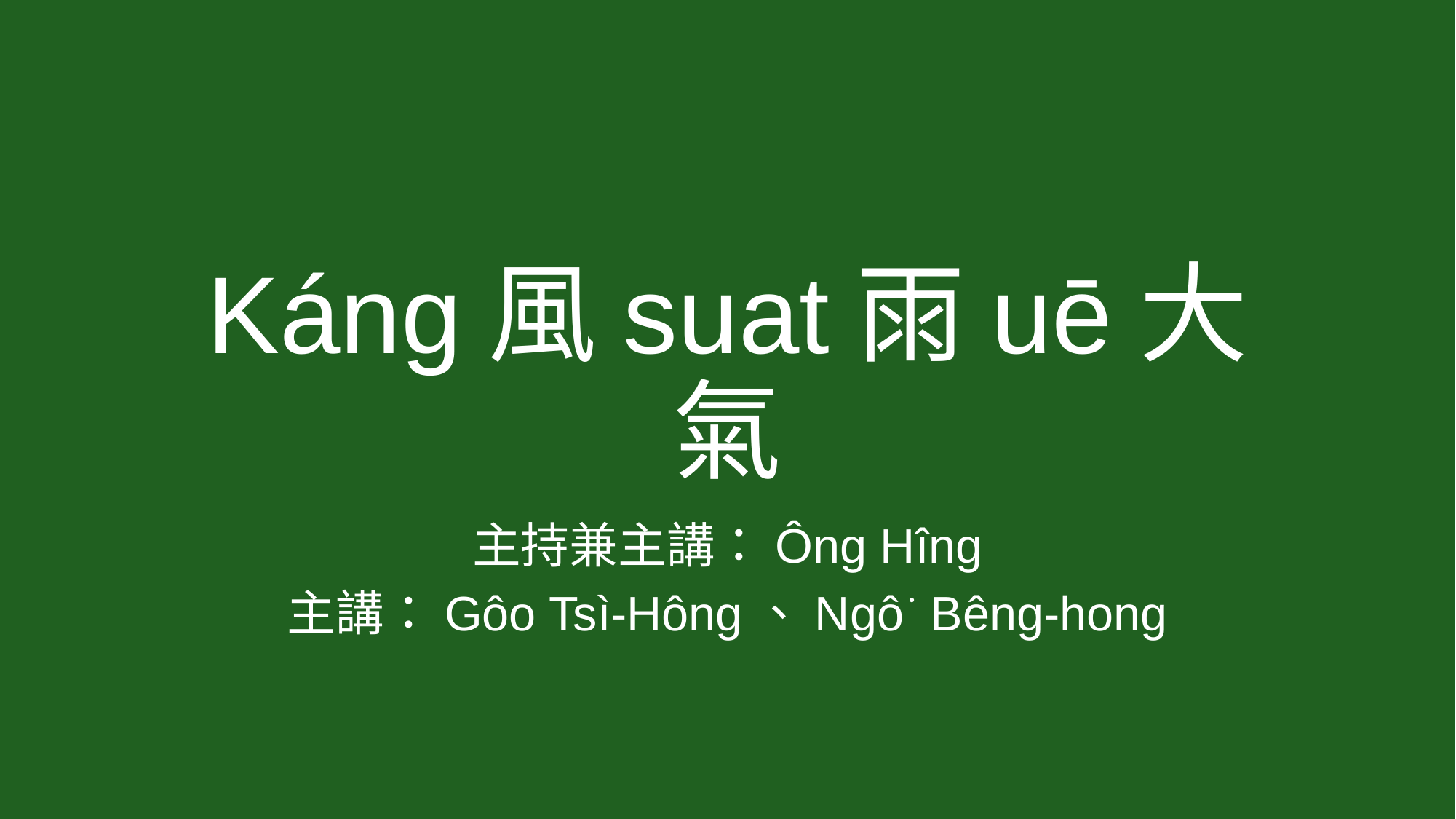

# Káng風suat雨uē大氣
主持兼主講：Ông Hîng
主講：Gôo Tsì-Hông、Ngô͘  Bêng-hong